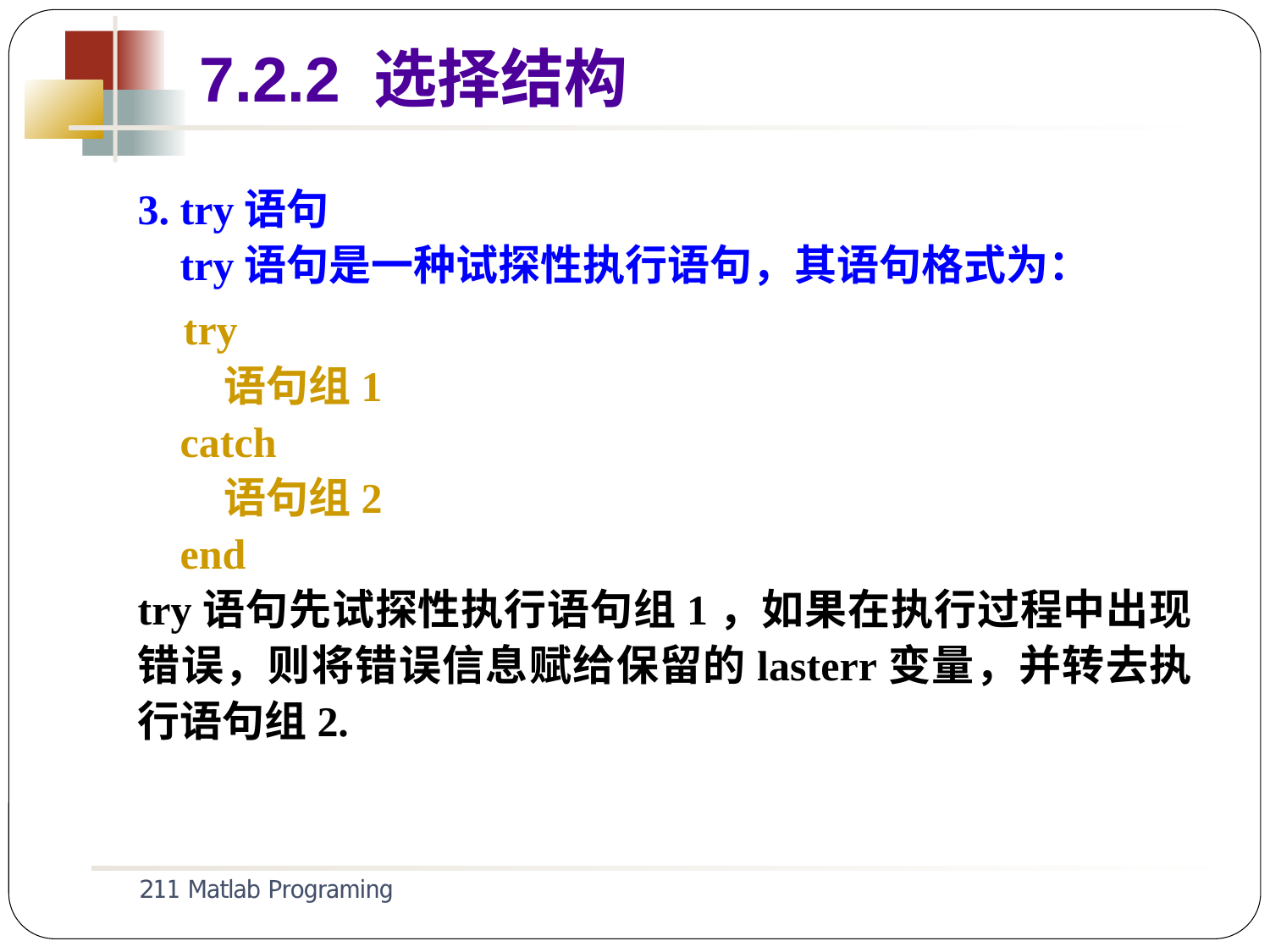

7.2.2 选择结构
3. try语句
    try语句是一种试探性执行语句，其语句格式为：
    try
        语句组1
    catch
        语句组2
    end
try语句先试探性执行语句组1，如果在执行过程中出现错误，则将错误信息赋给保留的lasterr变量，并转去执行语句组2.
211 Matlab Programing